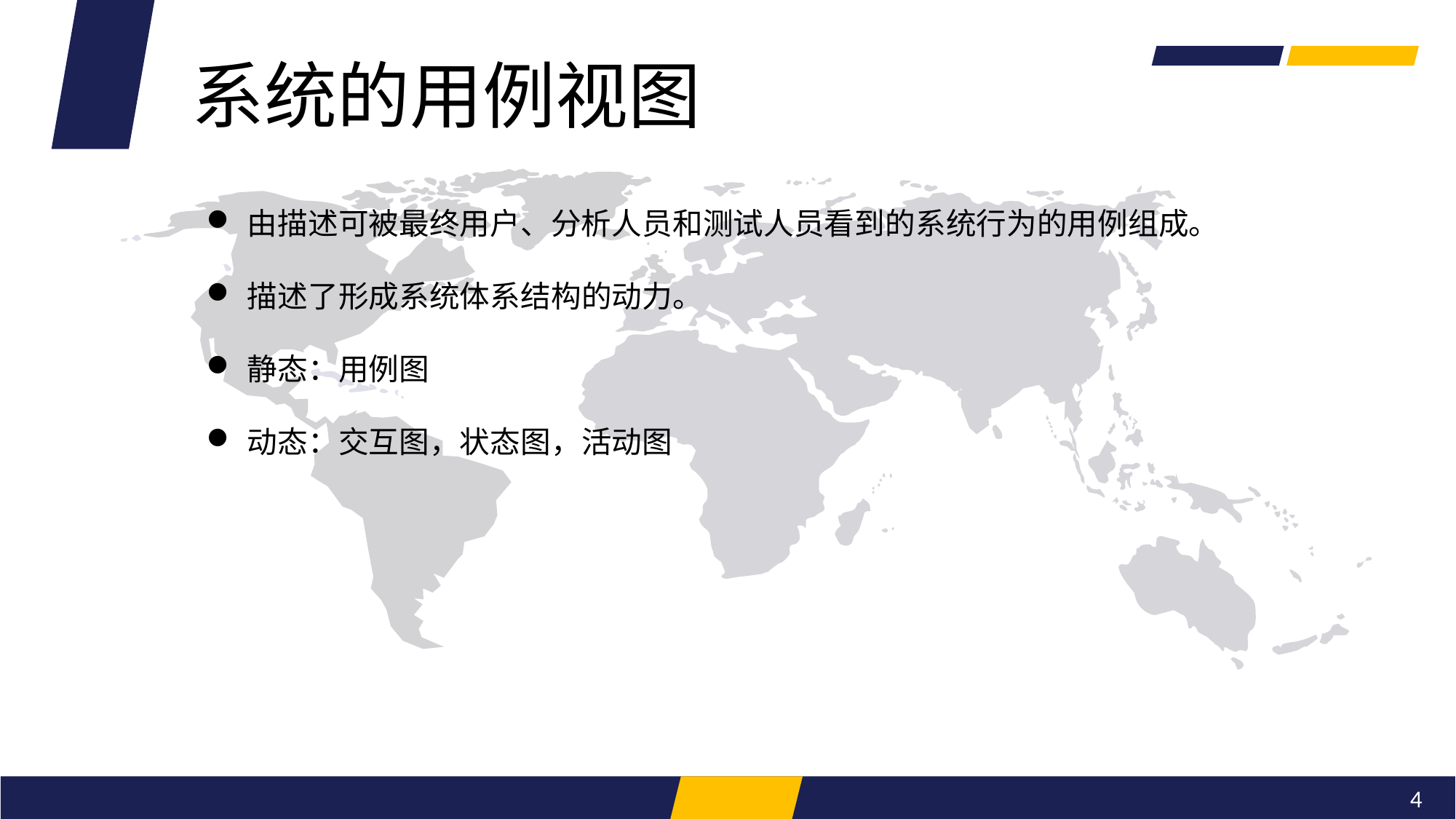

系统的用例视图

由描述可被最终用户、分析人员和测试人员看到的系统行为的用例组成。
描述了形成系统体系结构的动力。
静态：用例图
动态：交互图，状态图，活动图

4